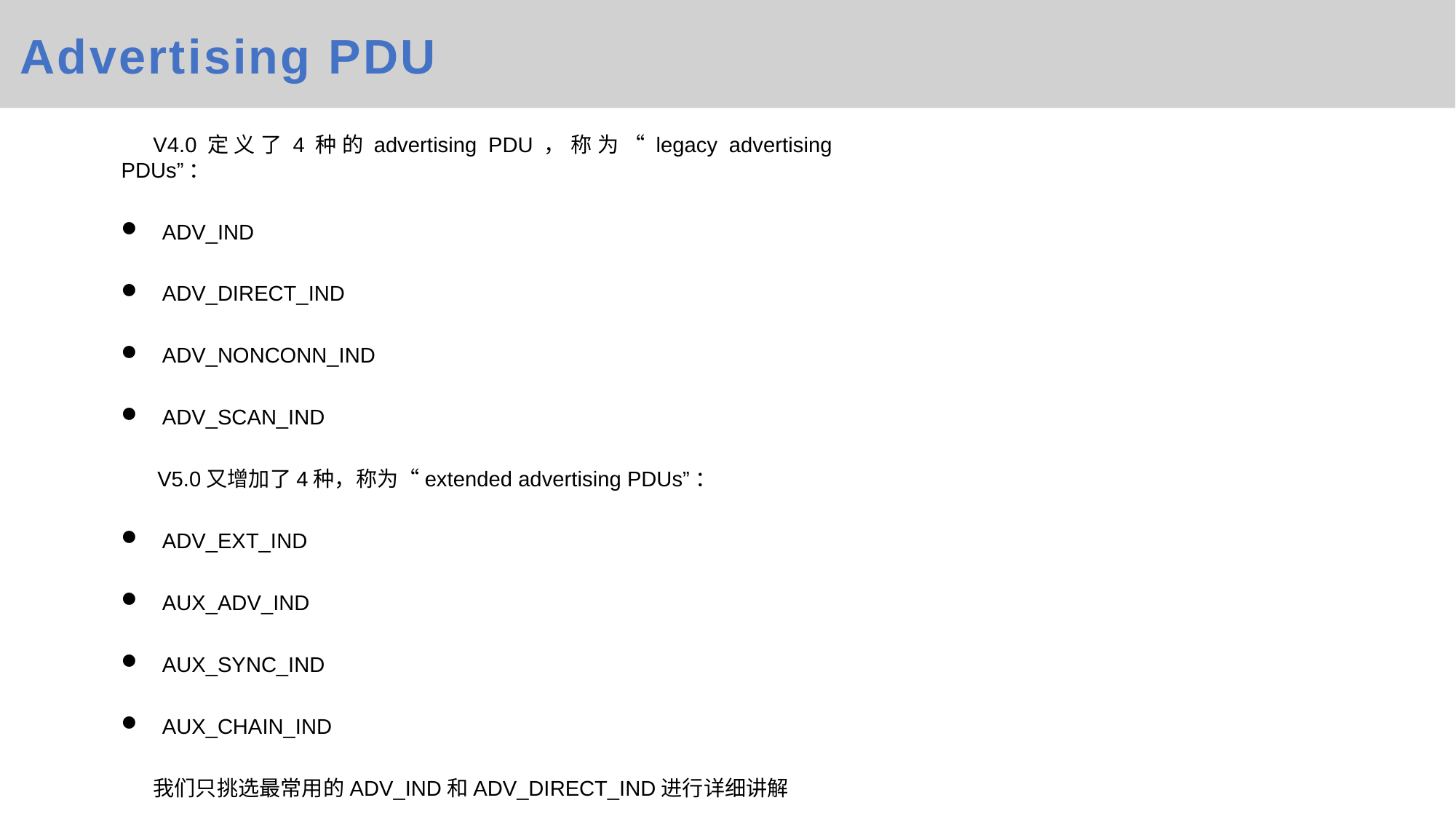

Advertising PDU
V4.0定义了4种的advertising PDU，称为“legacy advertising PDUs”：
ADV_IND
ADV_DIRECT_IND
ADV_NONCONN_IND
ADV_SCAN_IND
      V5.0又增加了4种，称为“extended advertising PDUs”：
ADV_EXT_IND
AUX_ADV_IND
AUX_SYNC_IND
AUX_CHAIN_IND
我们只挑选最常用的ADV_IND和ADV_DIRECT_IND进行详细讲解